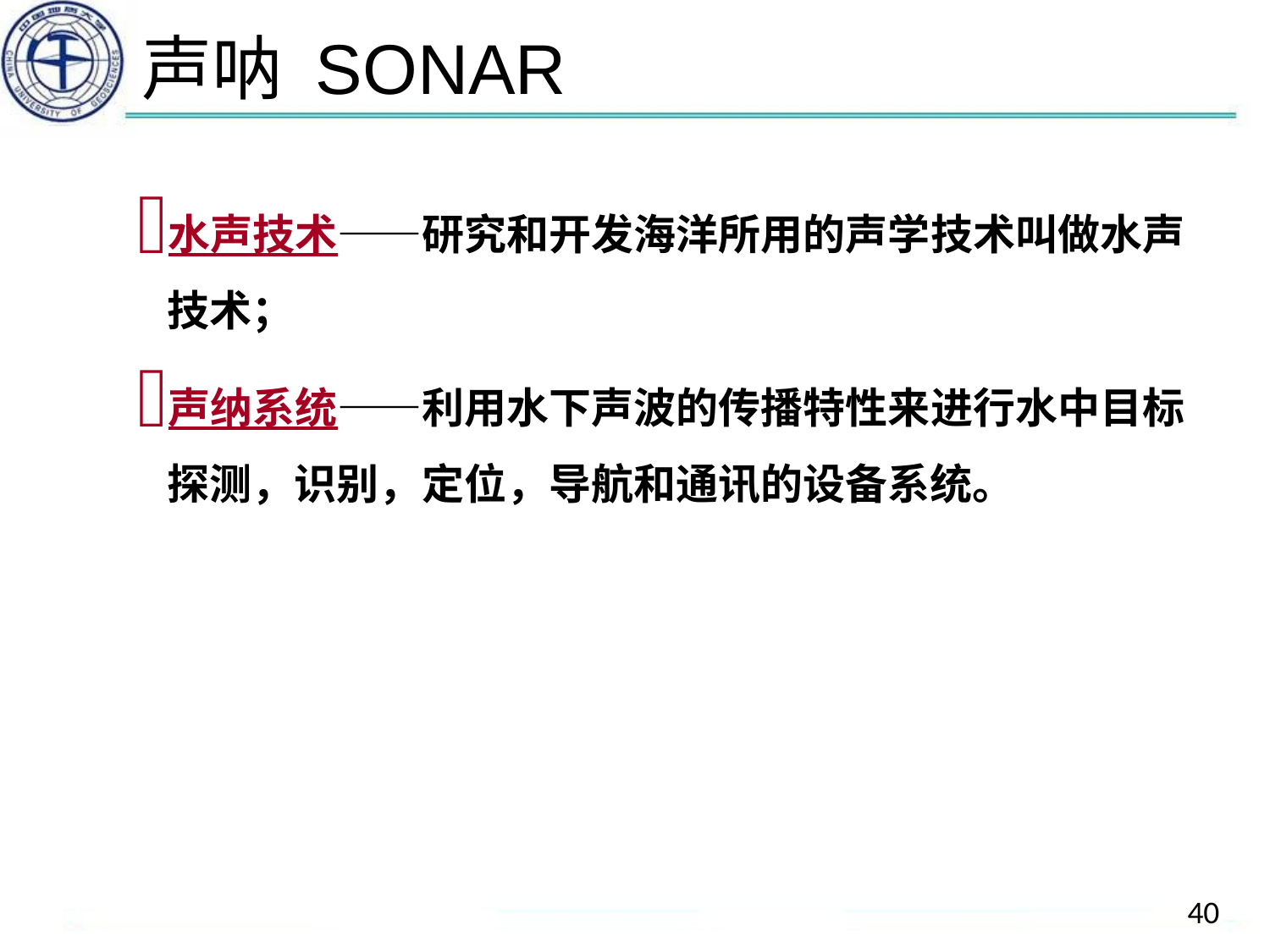

# 声呐 SONAR
水声技术——研究和开发海洋所用的声学技术叫做水声技术；
声纳系统——利用水下声波的传播特性来进行水中目标探测，识别，定位，导航和通讯的设备系统。

40